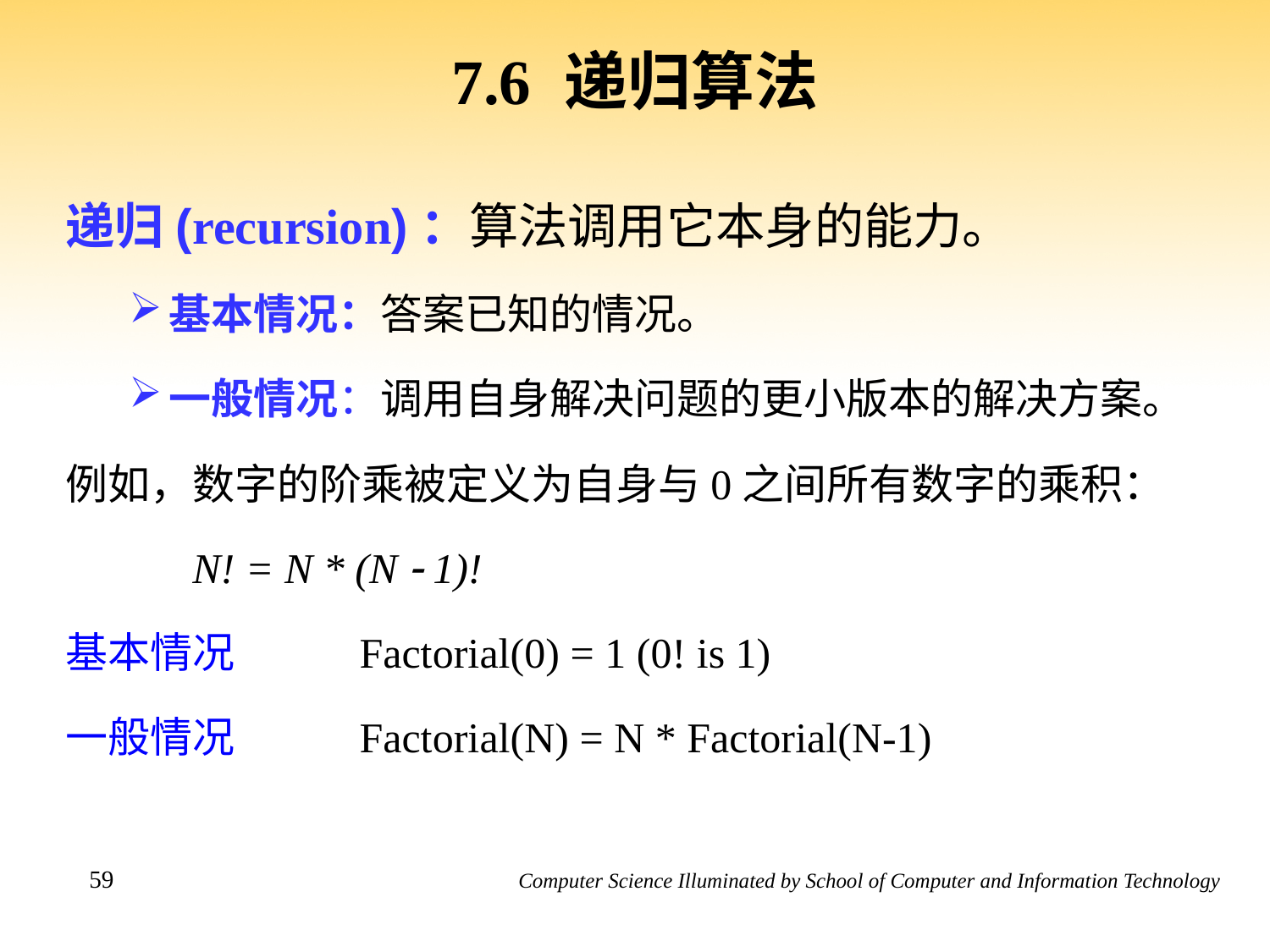

# 7.6 递归算法
递归(recursion)：算法调用它本身的能力。
基本情况：答案已知的情况。
一般情况：调用自身解决问题的更小版本的解决方案。
例如，数字的阶乘被定义为自身与0之间所有数字的乘积：
	N! = N * (N − 1)!
基本情况            Factorial(0) = 1 (0! is 1)
一般情况            Factorial(N) = N * Factorial(N-1)
59